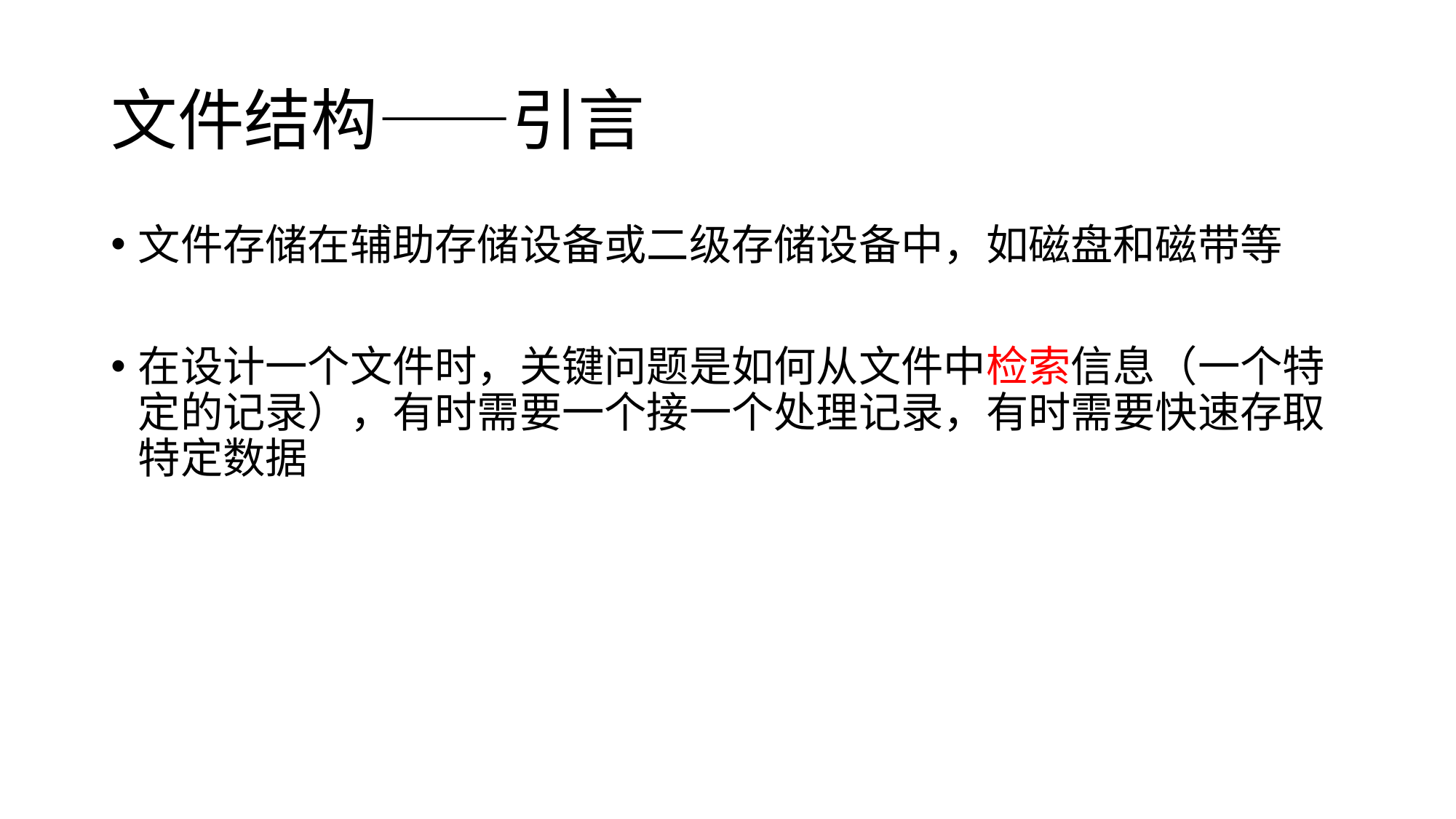

# 文件结构——引言
文件存储在辅助存储设备或二级存储设备中，如磁盘和磁带等

在设计一个文件时，关键问题是如何从文件中检索信息（一个特定的记录），有时需要一个接一个处理记录，有时需要快速存取特定数据